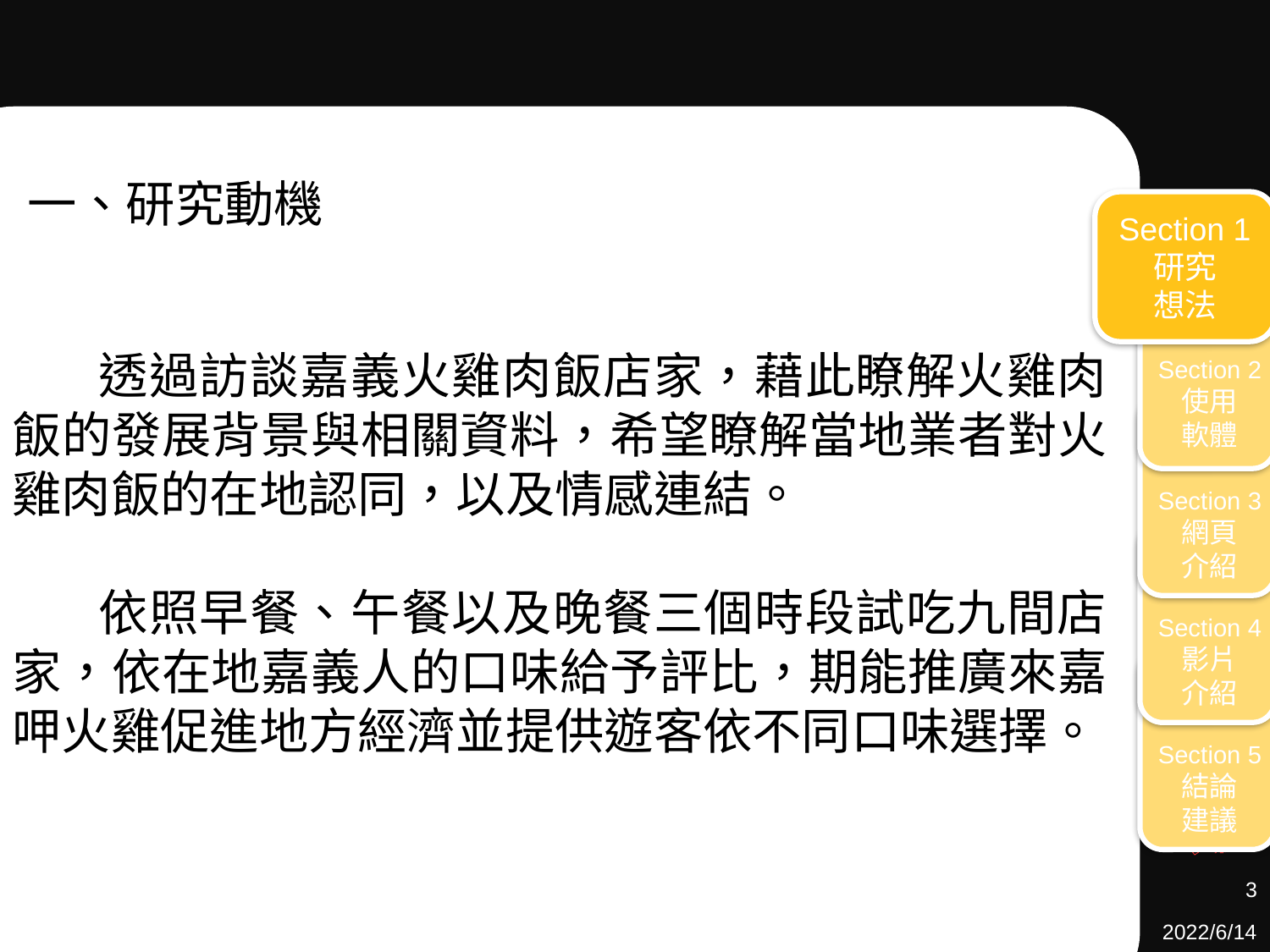

一、研究動機
      透過訪談嘉義火雞肉飯店家，藉此瞭解火雞肉飯的發展背景與相關資料，希望瞭解當地業者對火雞肉飯的在地認同，以及情感連結。

      依照早餐、午餐以及晚餐三個時段試吃九間店家，依在地嘉義人的口味給予評比，期能推廣來嘉呷火雞促進地方經濟並提供遊客依不同口味選擇。

3
2022/6/14